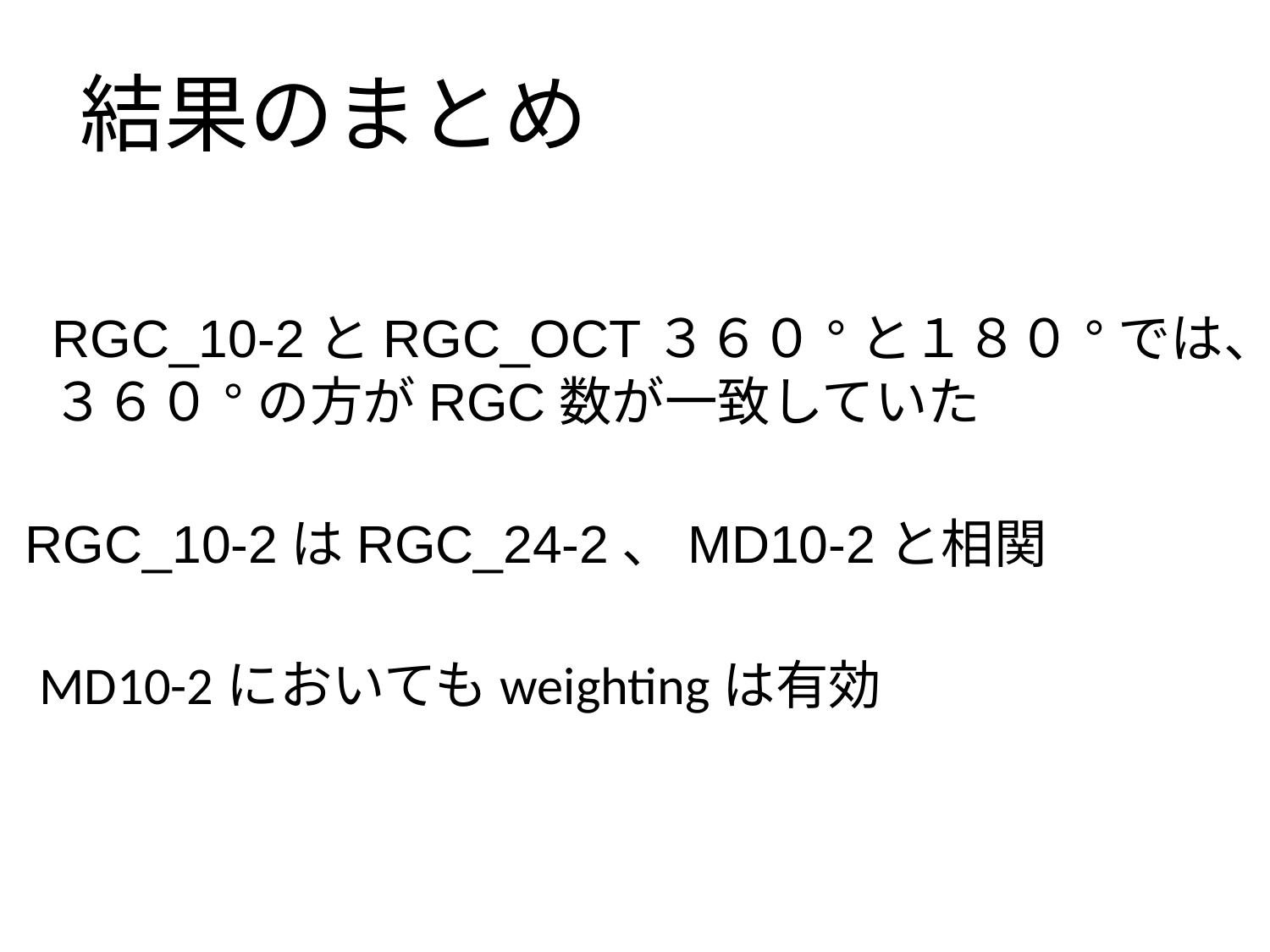

# 結果のまとめ
RGC_10-2とRGC_OCT３６０°と１８０°では、３６０°の方がRGC数が一致していた
RGC_10-2はRGC_24-2、MD10-2と相関
MD10-2においてもweightingは有効